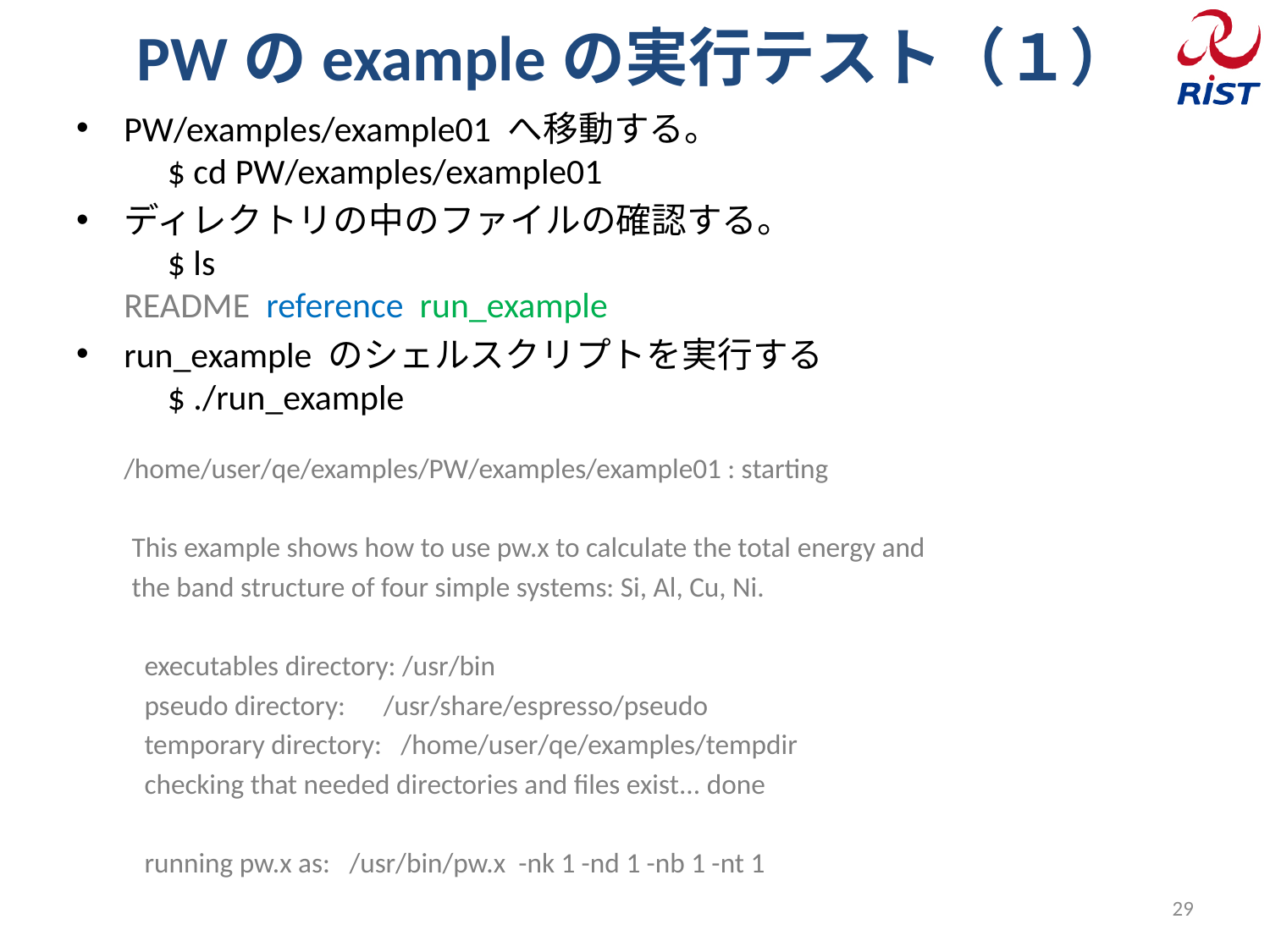

# PWのexampleの実行テスト（１）
PW/examples/example01 へ移動する。
　$ cd PW/examples/example01
ディレクトリの中のファイルの確認する。
　$ ls
README  reference  run_example
run_example のシェルスクリプトを実行する
　$ ./run_example
/home/user/qe/examples/PW/examples/example01 : starting

This example shows how to use pw.x to calculate the total energy and
the band structure of four simple systems: Si, Al, Cu, Ni.

  executables directory: /usr/bin
  pseudo directory:      /usr/share/espresso/pseudo
  temporary directory:   /home/user/qe/examples/tempdir
  checking that needed directories and files exist... done

  running pw.x as:   /usr/bin/pw.x  -nk 1 -nd 1 -nb 1 -nt 1
29